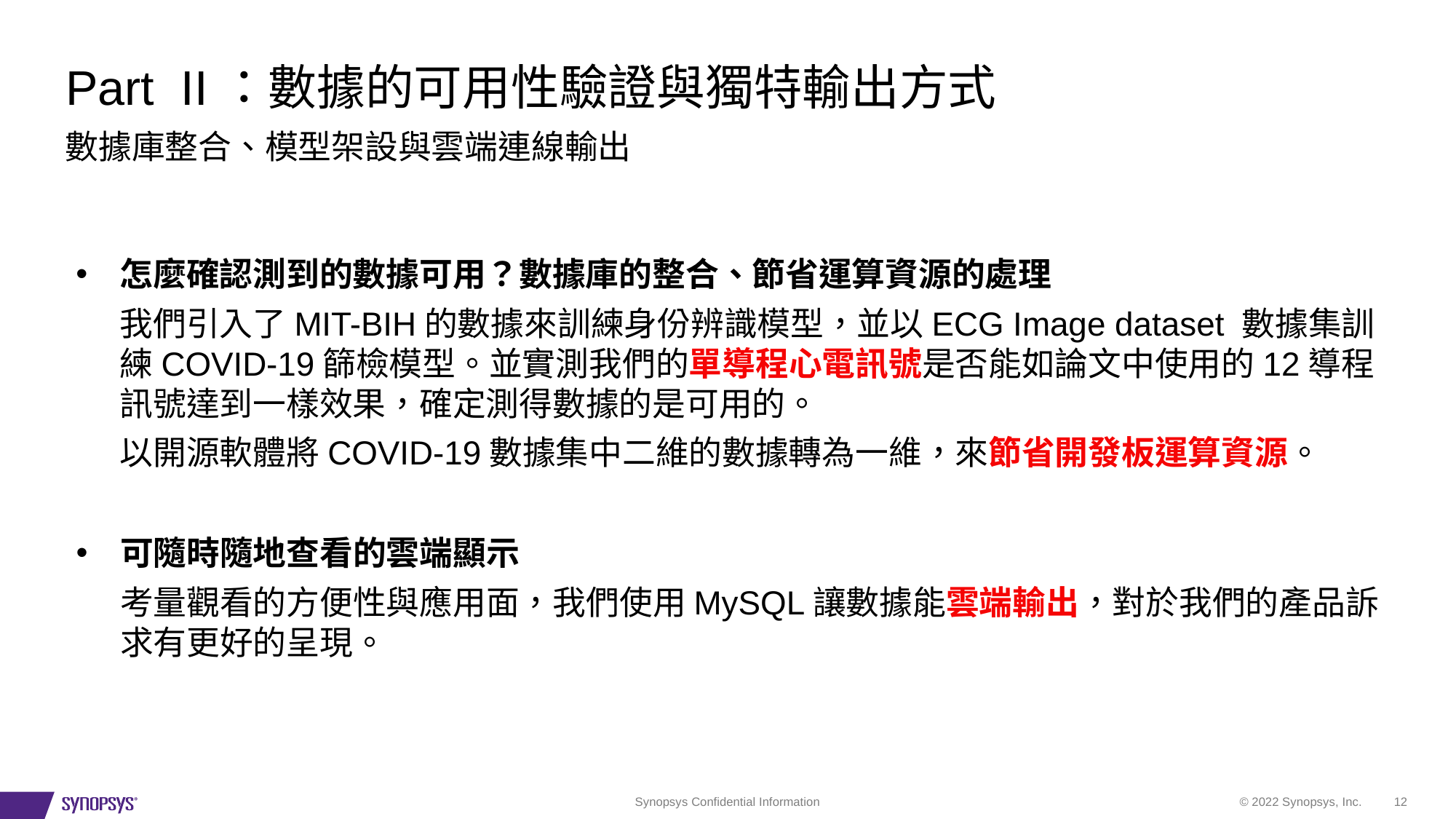

# Part  II：數據的可用性驗證與獨特輸出方式
數據庫整合、模型架設與雲端連線輸出
怎麼確認測到的數據可用？數據庫的整合、節省運算資源的處理
我們引入了MIT-BIH的數據來訓練身份辨識模型，並以ECG Image dataset 數據集訓練COVID-19篩檢模型。並實測我們的單導程心電訊號是否能如論文中使用的12導程訊號達到一樣效果，確定測得數據的是可用的。
以開源軟體將COVID-19數據集中二維的數據轉為一維，來節省開發板運算資源。

可隨時隨地查看的雲端顯示
考量觀看的方便性與應用面，我們使用MySQL讓數據能雲端輸出，對於我們的產品訴求有更好的呈現。